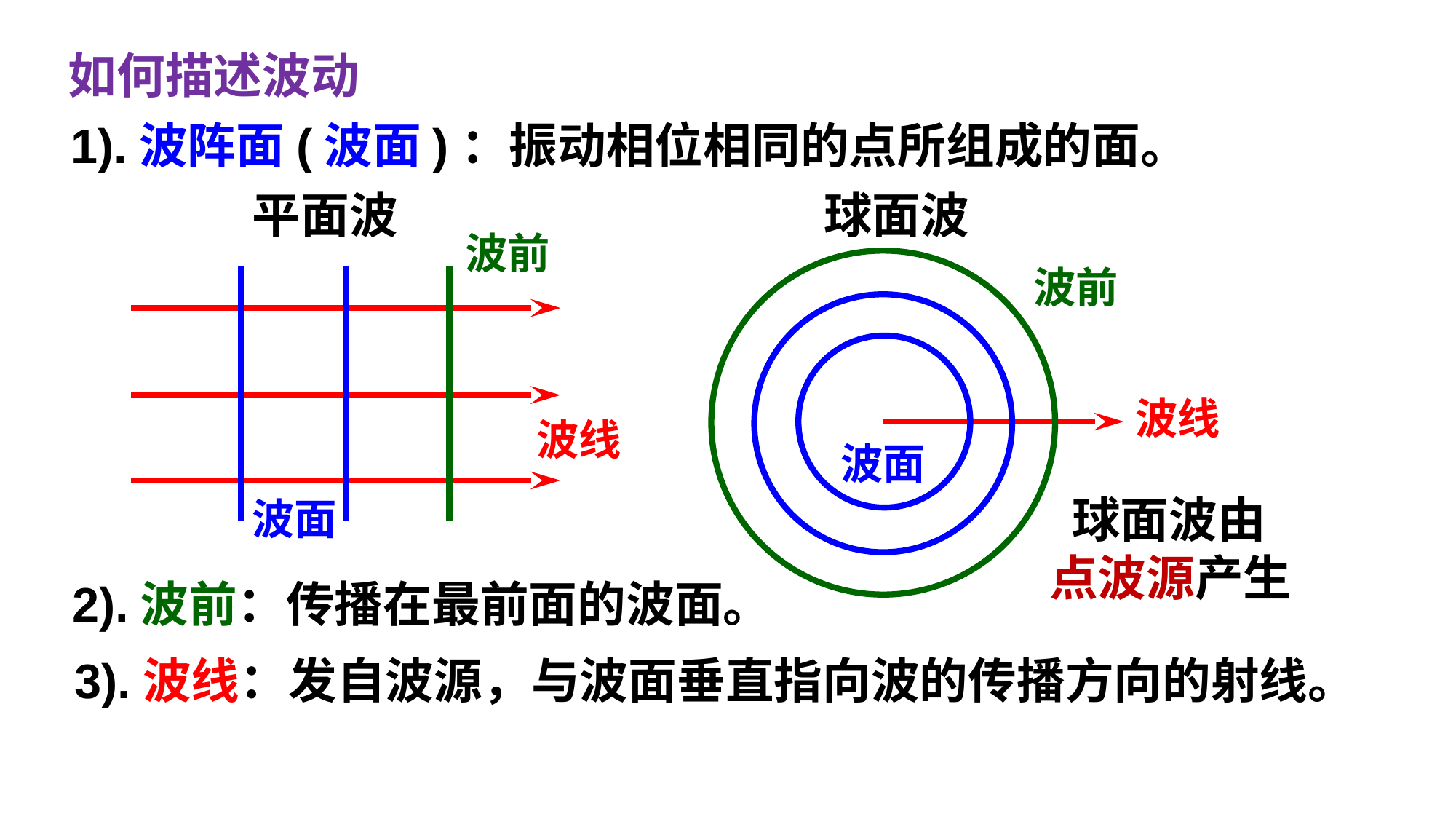

如何描述波动
1).波阵面(波面)：振动相位相同的点所组成的面。
球面波
平面波
波前

波前

波线
波线
波面
 球面波由
点波源产生
波面
2).波前：传播在最前面的波面。
3).波线：发自波源，与波面垂直指向波的传播方向的射线。